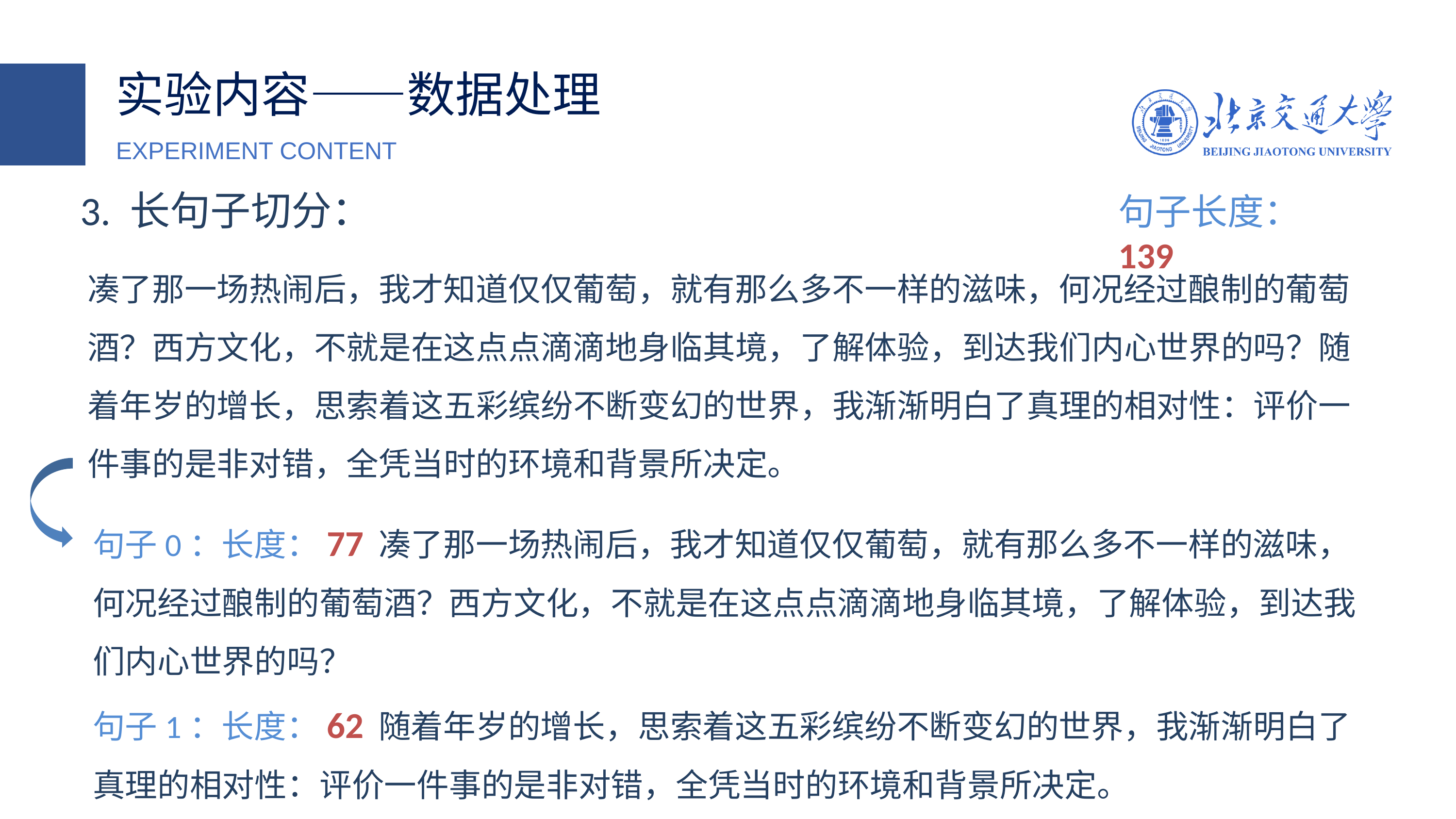

实验内容——数据处理

EXPERIMENT CONTENT
3. 长句子切分：
句子长度：139
凑了那一场热闹后，我才知道仅仅葡萄，就有那么多不一样的滋味，何况经过酿制的葡萄酒？西方文化，不就是在这点点滴滴地身临其境，了解体验，到达我们内心世界的吗？随着年岁的增长，思索着这五彩缤纷不断变幻的世界，我渐渐明白了真理的相对性：评价一件事的是非对错，全凭当时的环境和背景所决定。

句子0：长度：77 凑了那一场热闹后，我才知道仅仅葡萄，就有那么多不一样的滋味，何况经过酿制的葡萄酒？西方文化，不就是在这点点滴滴地身临其境，了解体验，到达我们内心世界的吗？
句子1：长度：62 随着年岁的增长，思索着这五彩缤纷不断变幻的世界，我渐渐明白了真理的相对性：评价一件事的是非对错，全凭当时的环境和背景所决定。